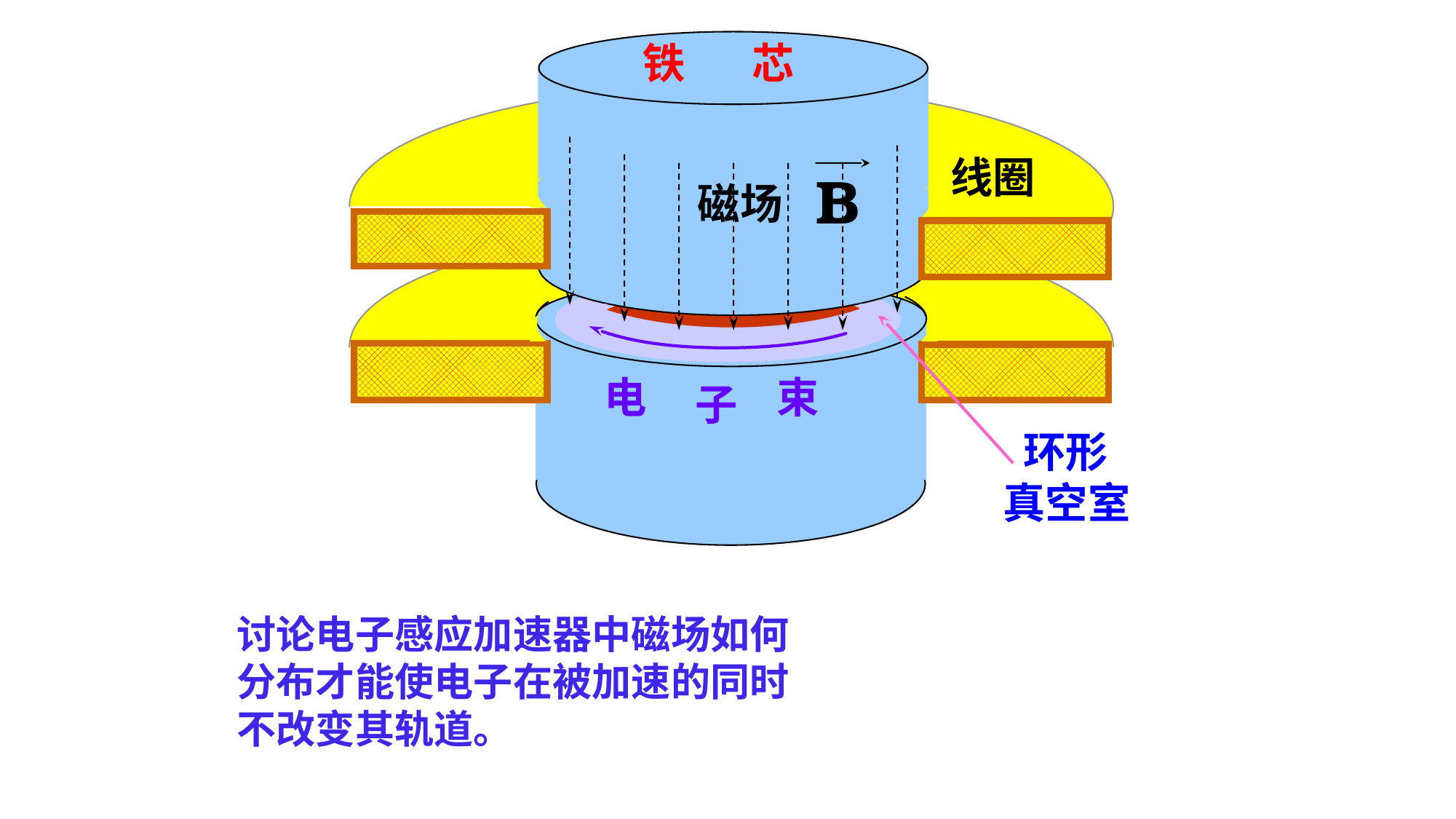

铁
芯

B

磁场

线圈

电
束
子
 环形
真空室

讨论电子感应加速器中磁场如何分布才能使电子在被加速的同时不改变其轨道。